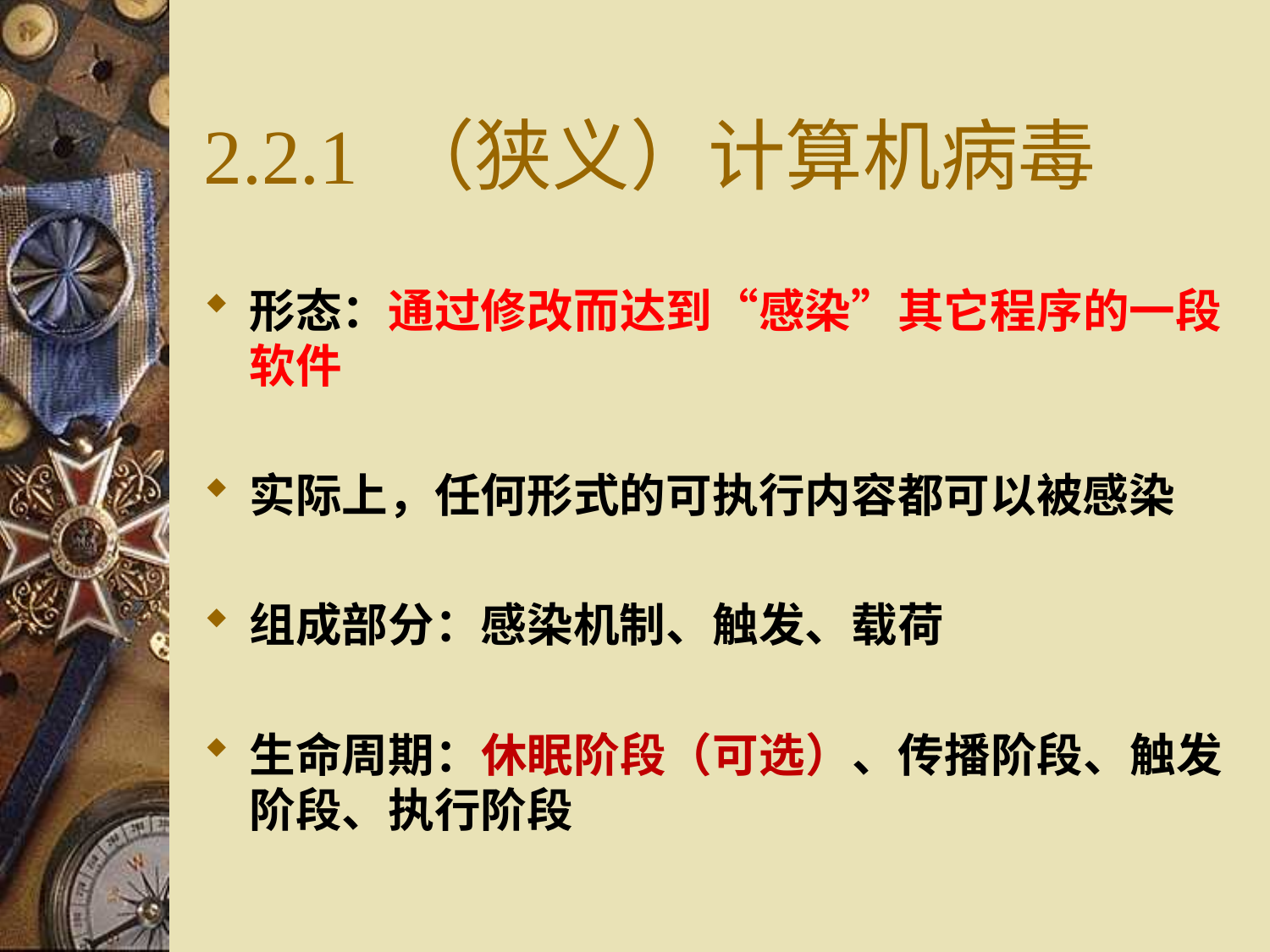

# 2.2.1 （狭义）计算机病毒
形态：通过修改而达到“感染”其它程序的一段软件

实际上，任何形式的可执行内容都可以被感染

组成部分：感染机制、触发、载荷

生命周期：休眠阶段（可选）、传播阶段、触发阶段、执行阶段